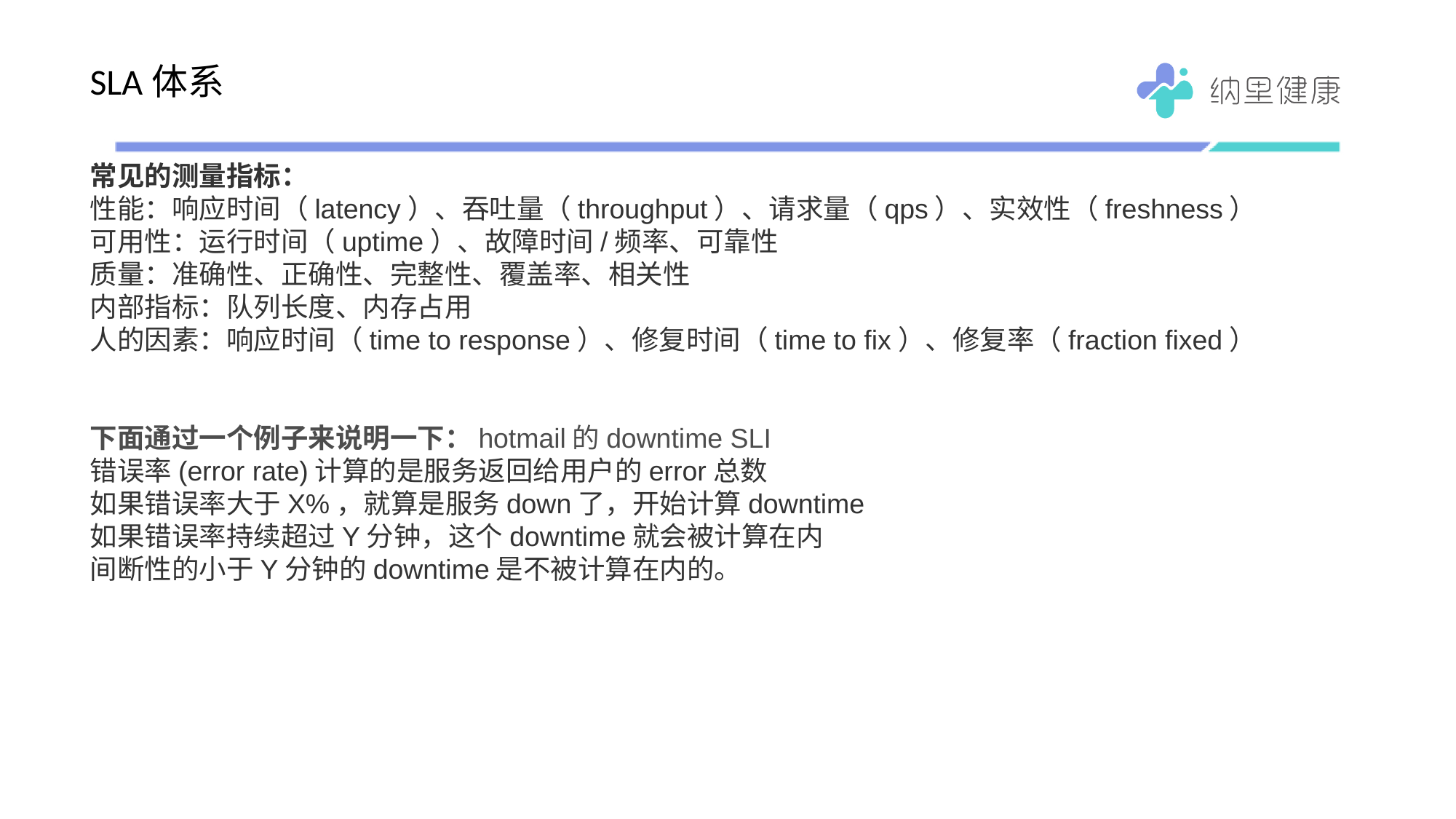

# SLA体系
常见的测量指标：
性能：响应时间（latency）、吞吐量（throughput）、请求量（qps）、实效性（freshness）
可用性：运行时间（uptime）、故障时间/频率、可靠性
质量：准确性、正确性、完整性、覆盖率、相关性
内部指标：队列长度、内存占用
人的因素：响应时间（time to response）、修复时间（time to fix）、修复率（fraction fixed）

下面通过一个例子来说明一下：hotmail的downtime SLI
错误率(error rate)计算的是服务返回给用户的error总数
如果错误率大于X%，就算是服务down了，开始计算downtime
如果错误率持续超过Y分钟，这个downtime就会被计算在内
间断性的小于Y分钟的downtime是不被计算在内的。